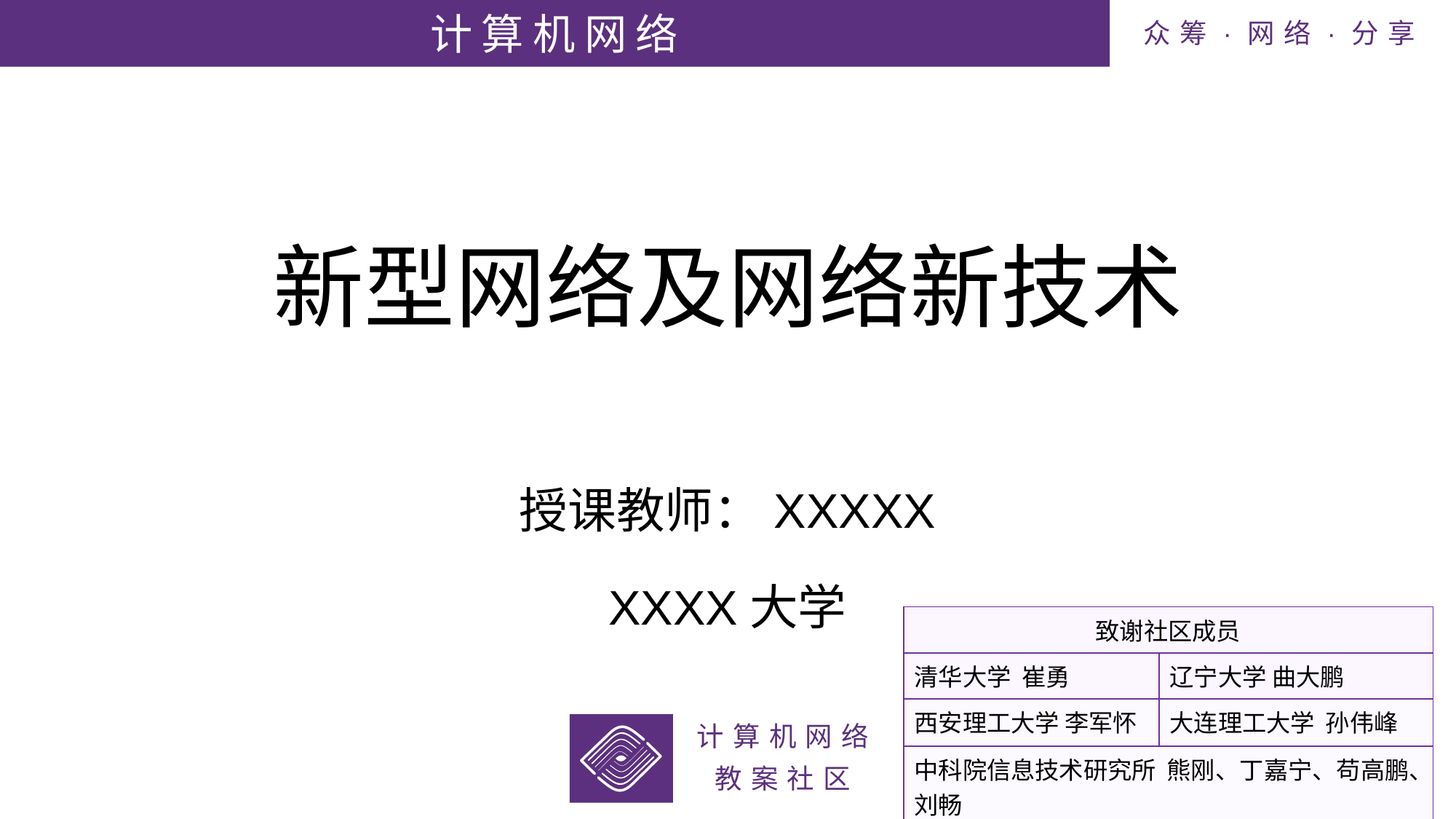

# 新型网络及网络新技术
授课教师：XXXXX
XXXX大学
| 致谢社区成员 |  |
| --- | --- |
| 清华大学 崔勇 | 辽宁大学 曲大鹏 |
| 西安理工大学 李军怀 | 大连理工大学 孙伟峰 |
| 中科院信息技术研究所 熊刚、丁嘉宁、苟高鹏、刘畅 |  |